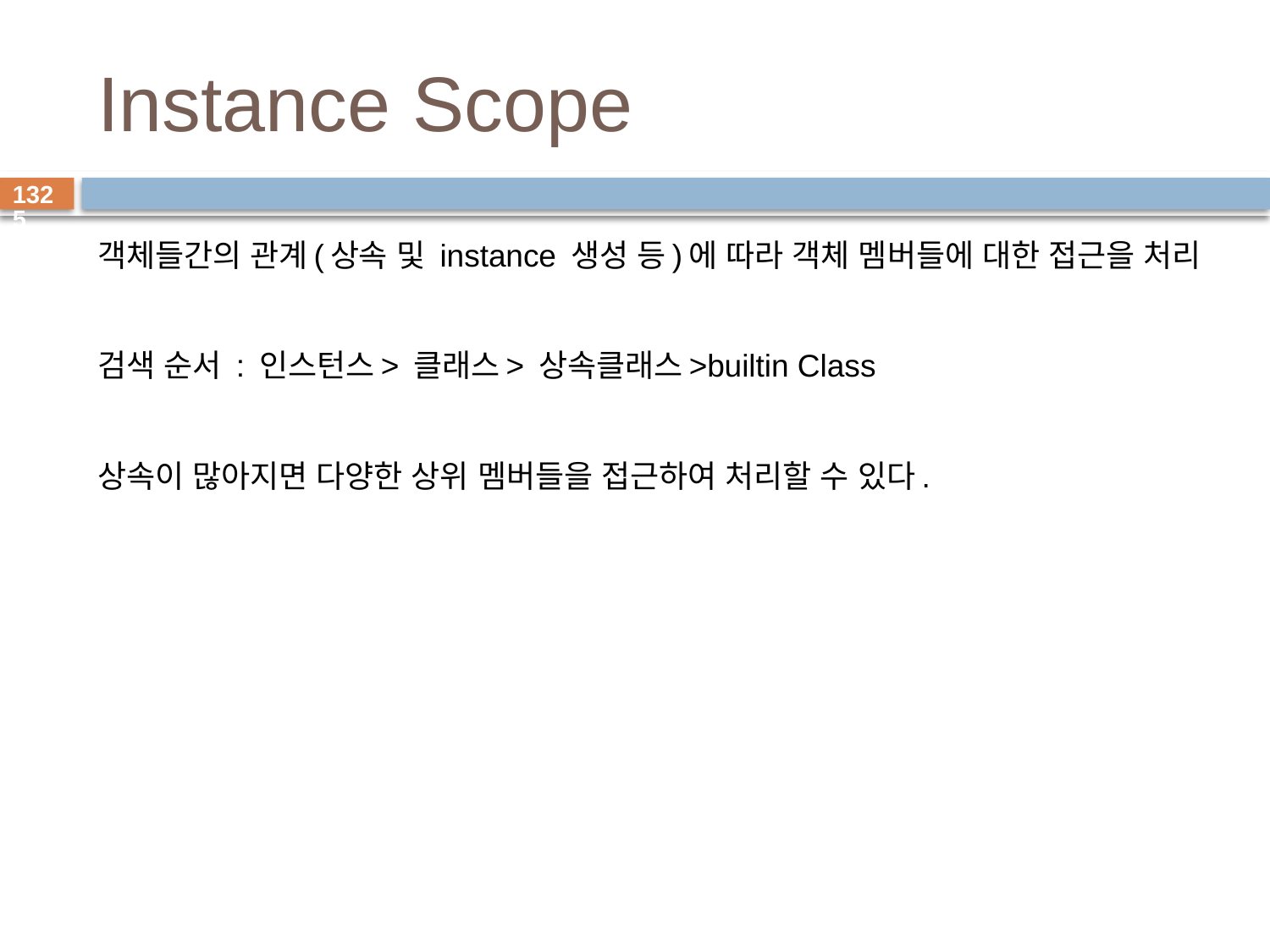

# Instance Scope
1325
객체들간의 관계(상속 및 instance 생성 등)에 따라 객체 멤버들에 대한 접근을 처리

검색 순서 : 인스턴스> 클래스> 상속클래스>builtin Class

상속이 많아지면 다양한 상위 멤버들을 접근하여 처리할 수 있다.